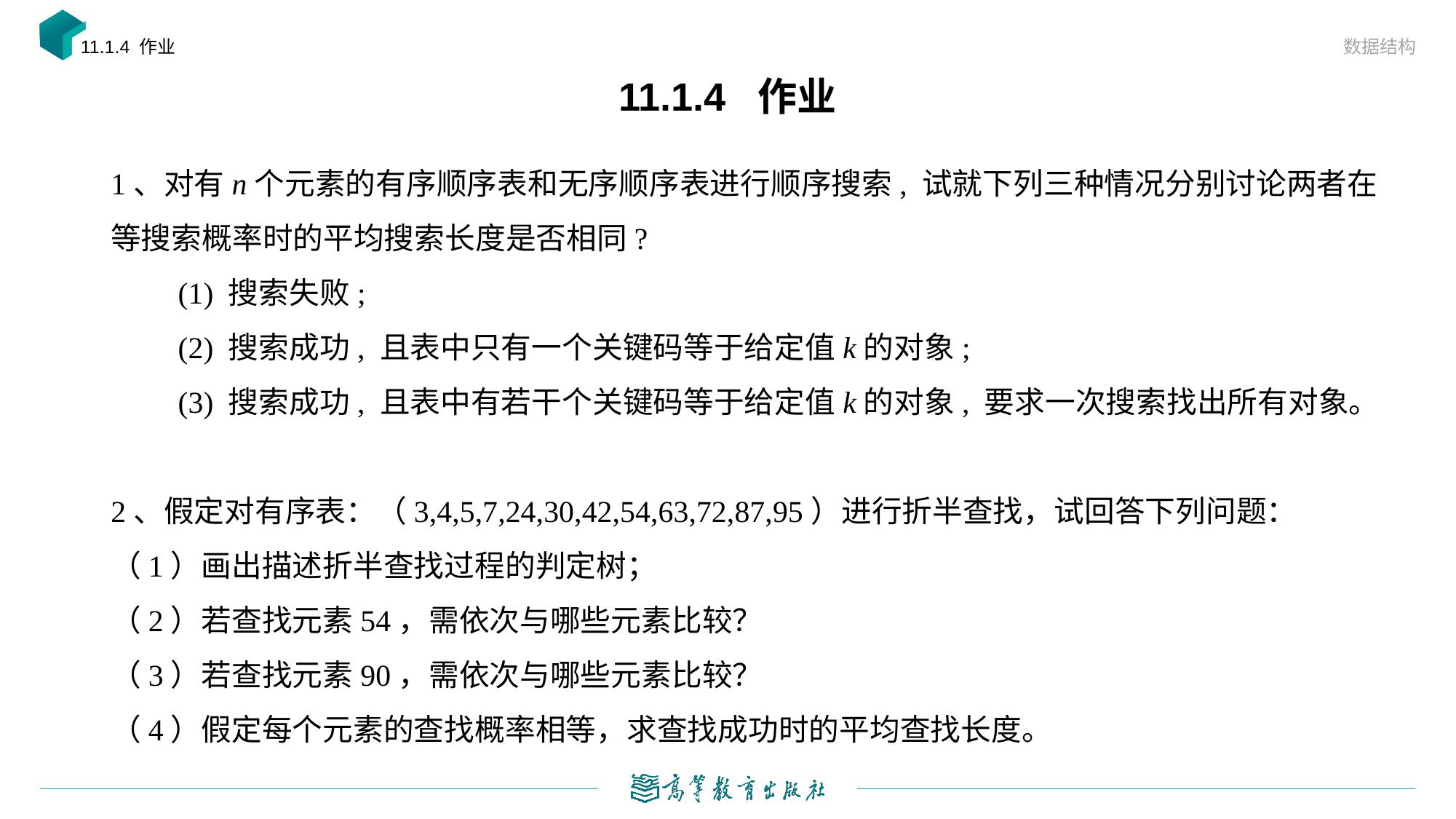

数据结构
11.1.4 作业
# 11.1.4  作业
1、对有n个元素的有序顺序表和无序顺序表进行顺序搜索, 试就下列三种情况分别讨论两者在等搜索概率时的平均搜索长度是否相同?
(1) 搜索失败;
(2) 搜索成功, 且表中只有一个关键码等于给定值k的对象;
(3) 搜索成功, 且表中有若干个关键码等于给定值k的对象, 要求一次搜索找出所有对象。

2、假定对有序表：（3,4,5,7,24,30,42,54,63,72,87,95）进行折半查找，试回答下列问题：
（1）画出描述折半查找过程的判定树；
（2）若查找元素54，需依次与哪些元素比较？
（3）若查找元素90，需依次与哪些元素比较？
（4）假定每个元素的查找概率相等，求查找成功时的平均查找长度。